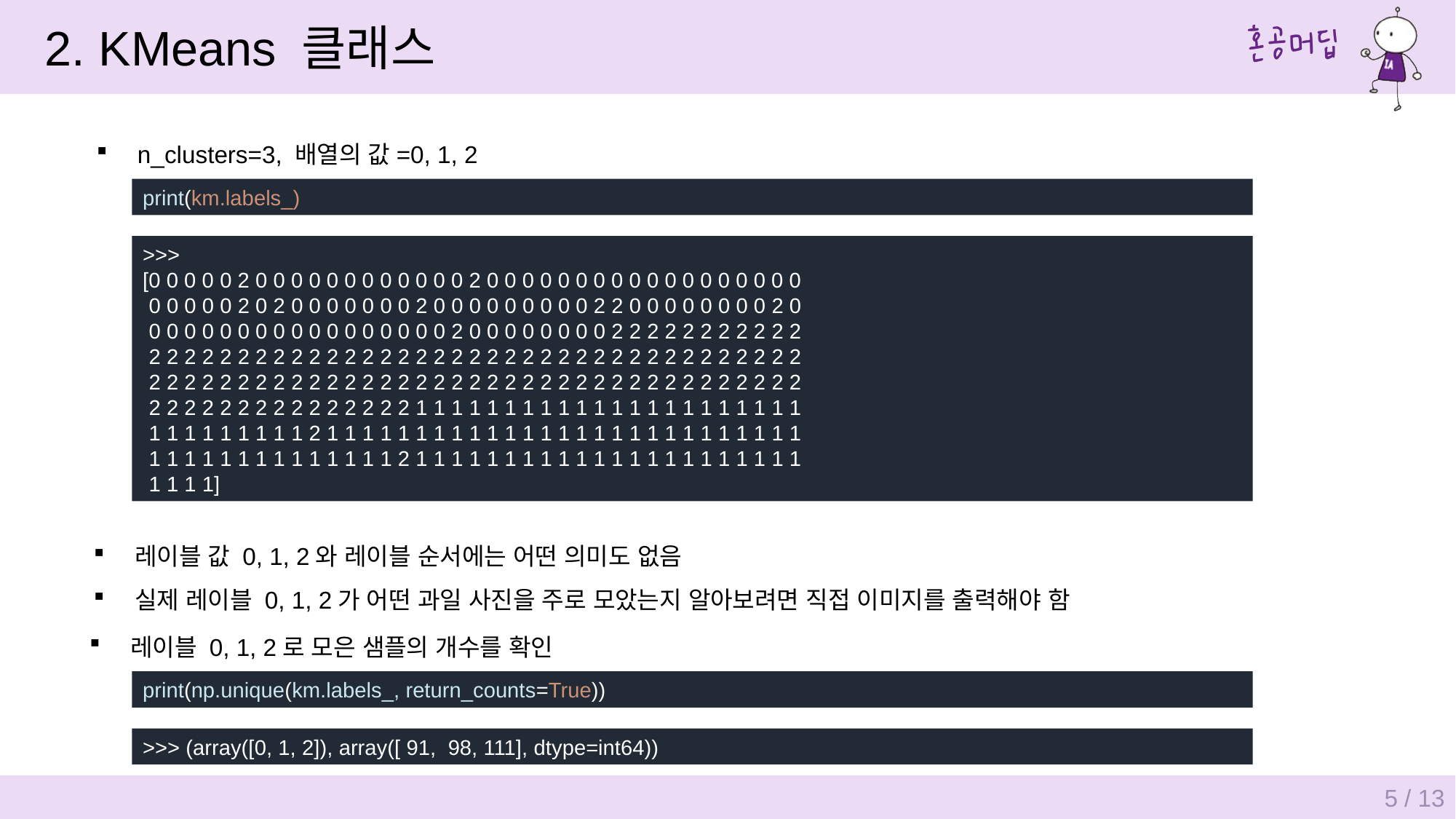

2. KMeans 클래스
n_clusters=3, 배열의 값=0, 1, 2
print(km.labels_)
>>>
[0 0 0 0 0 2 0 0 0 0 0 0 0 0 0 0 0 0 2 0 0 0 0 0 0 0 0 0 0 0 0 0 0 0 0 0 0
 0 0 0 0 0 2 0 2 0 0 0 0 0 0 0 2 0 0 0 0 0 0 0 0 0 2 2 0 0 0 0 0 0 0 0 2 0
 0 0 0 0 0 0 0 0 0 0 0 0 0 0 0 0 0 2 0 0 0 0 0 0 0 0 2 2 2 2 2 2 2 2 2 2 2
 2 2 2 2 2 2 2 2 2 2 2 2 2 2 2 2 2 2 2 2 2 2 2 2 2 2 2 2 2 2 2 2 2 2 2 2 2
 2 2 2 2 2 2 2 2 2 2 2 2 2 2 2 2 2 2 2 2 2 2 2 2 2 2 2 2 2 2 2 2 2 2 2 2 2
 2 2 2 2 2 2 2 2 2 2 2 2 2 2 2 1 1 1 1 1 1 1 1 1 1 1 1 1 1 1 1 1 1 1 1 1 1
 1 1 1 1 1 1 1 1 1 2 1 1 1 1 1 1 1 1 1 1 1 1 1 1 1 1 1 1 1 1 1 1 1 1 1 1 1
 1 1 1 1 1 1 1 1 1 1 1 1 1 1 2 1 1 1 1 1 1 1 1 1 1 1 1 1 1 1 1 1 1 1 1 1 1
 1 1 1 1]
레이블 값 0, 1, 2와 레이블 순서에는 어떤 의미도 없음
실제 레이블 0, 1, 2가 어떤 과일 사진을 주로 모았는지 알아보려면 직접 이미지를 출력해야 함
레이블 0, 1, 2로 모은 샘플의 개수를 확인
print(np.unique(km.labels_, return_counts=True))
>>> (array([0, 1, 2]), array([ 91,  98, 111], dtype=int64))
5 / 13